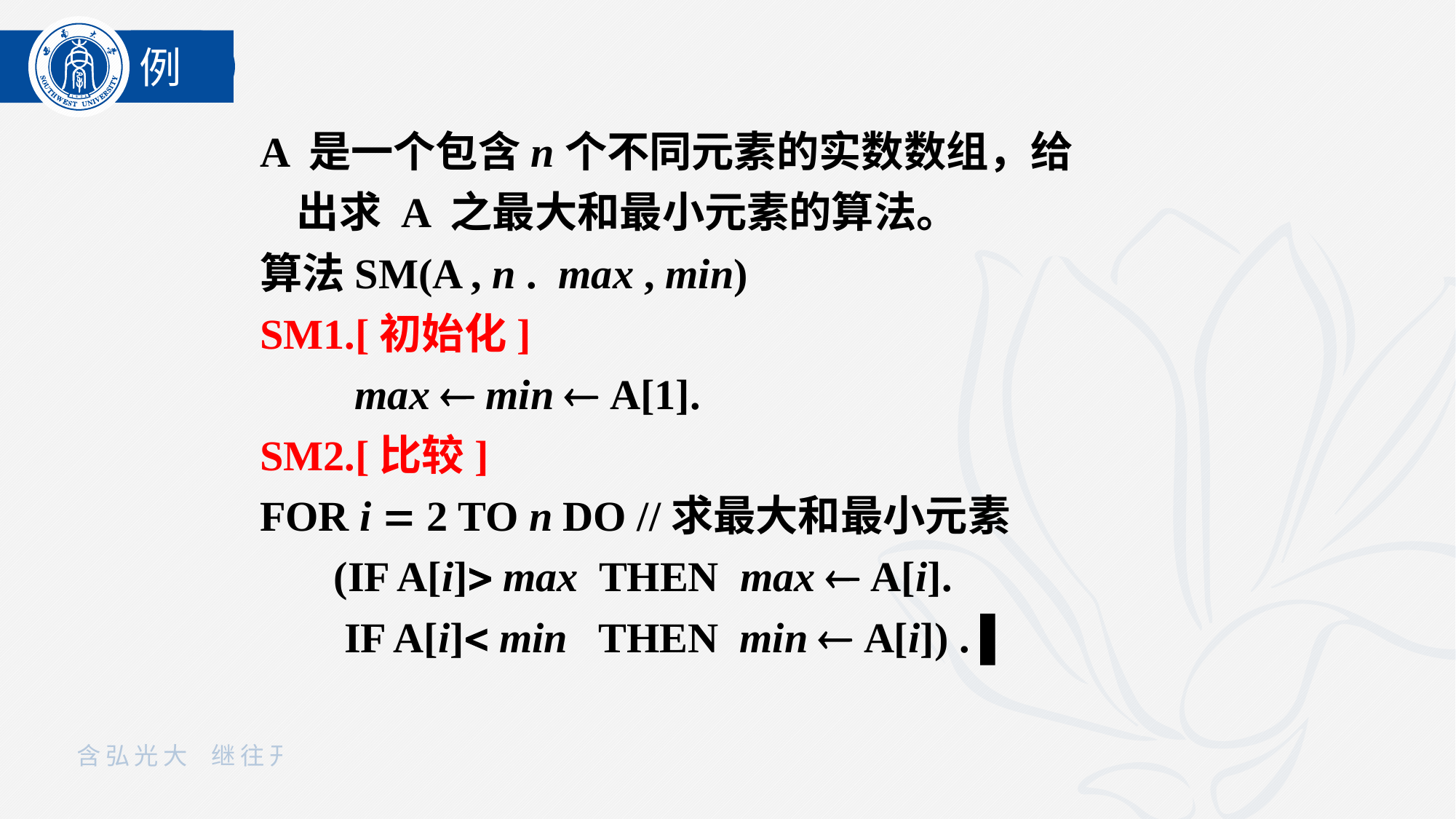

例
A 是一个包含n个不同元素的实数数组，给
 出求 A 之最大和最小元素的算法。
算法SM(A , n .  max , min)
SM1.[初始化]
         max ← min ← A[1].
SM2.[比较]
FOR i = 2 TO n DO //求最大和最小元素
       (IF A[i]> max  THEN  max ← A[i].
        IF A[i]< min   THEN  min ← A[i]) . ▌